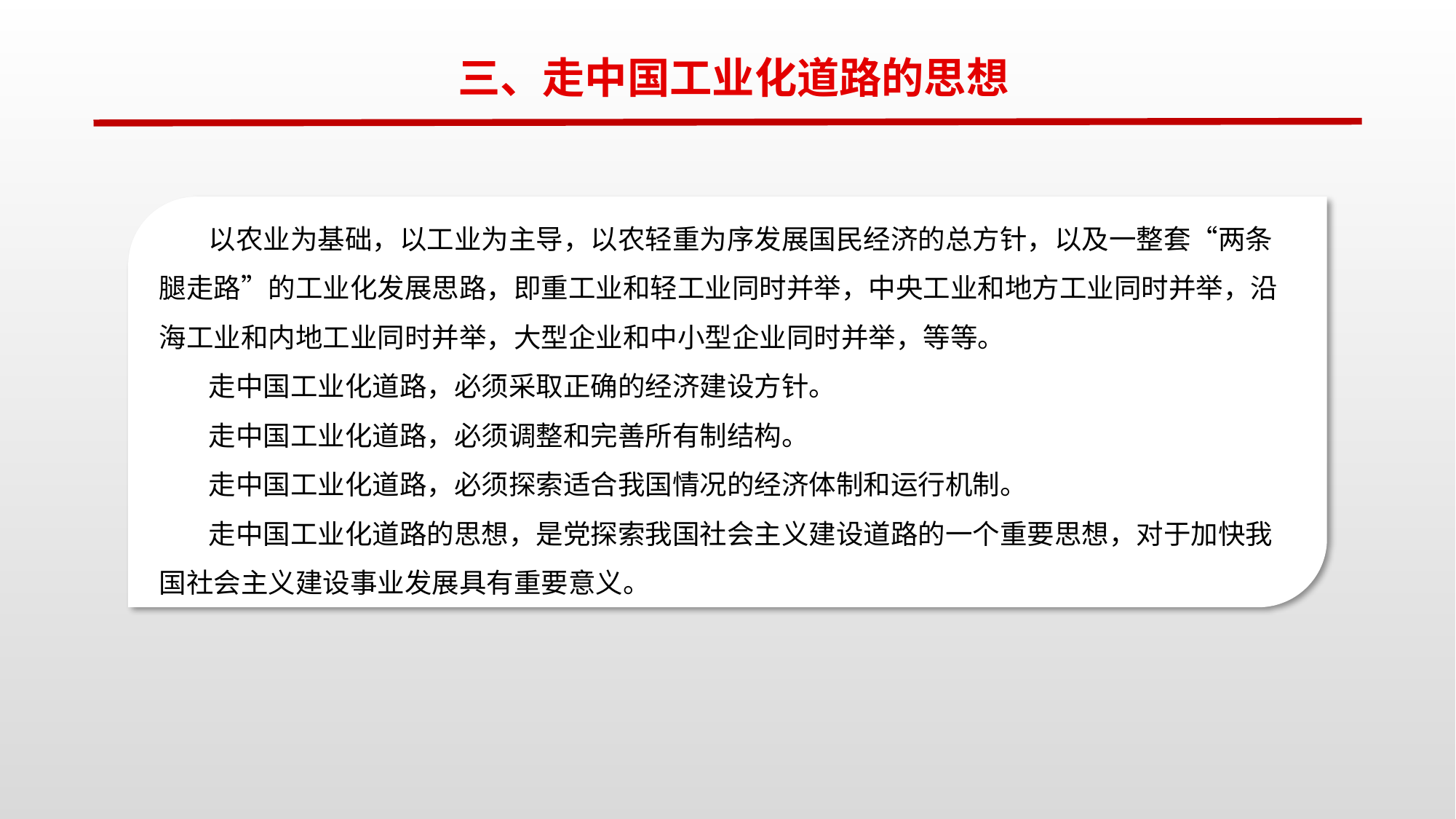

三、走中国工业化道路的思想
       以农业为基础，以工业为主导，以农轻重为序发展国民经济的总方针，以及一整套“两条腿走路”的工业化发展思路，即重工业和轻工业同时并举，中央工业和地方工业同时并举，沿海工业和内地工业同时并举，大型企业和中小型企业同时并举，等等。
       走中国工业化道路，必须采取正确的经济建设方针。
       走中国工业化道路，必须调整和完善所有制结构。
       走中国工业化道路，必须探索适合我国情况的经济体制和运行机制。
       走中国工业化道路的思想，是党探索我国社会主义建设道路的一个重要思想，对于加快我国社会主义建设事业发展具有重要意义。